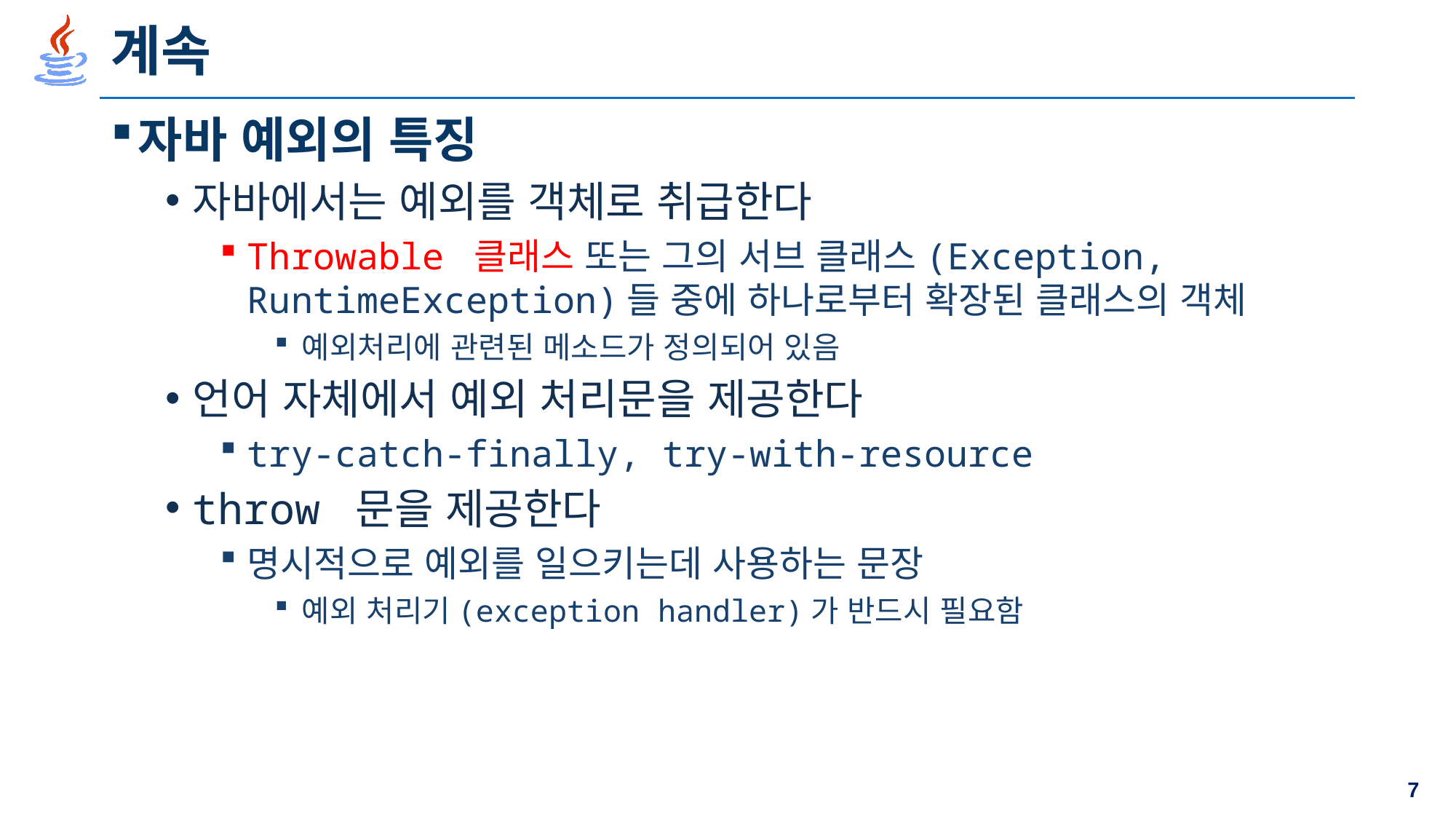

# 계속
자바 예외의 특징
자바에서는 예외를 객체로 취급한다
Throwable 클래스 또는 그의 서브 클래스(Exception, RuntimeException)들 중에 하나로부터 확장된 클래스의 객체
예외처리에 관련된 메소드가 정의되어 있음
언어 자체에서 예외 처리문을 제공한다
try-catch-finally, try-with-resource
throw 문을 제공한다
명시적으로 예외를 일으키는데 사용하는 문장
예외 처리기(exception handler)가 반드시 필요함

7